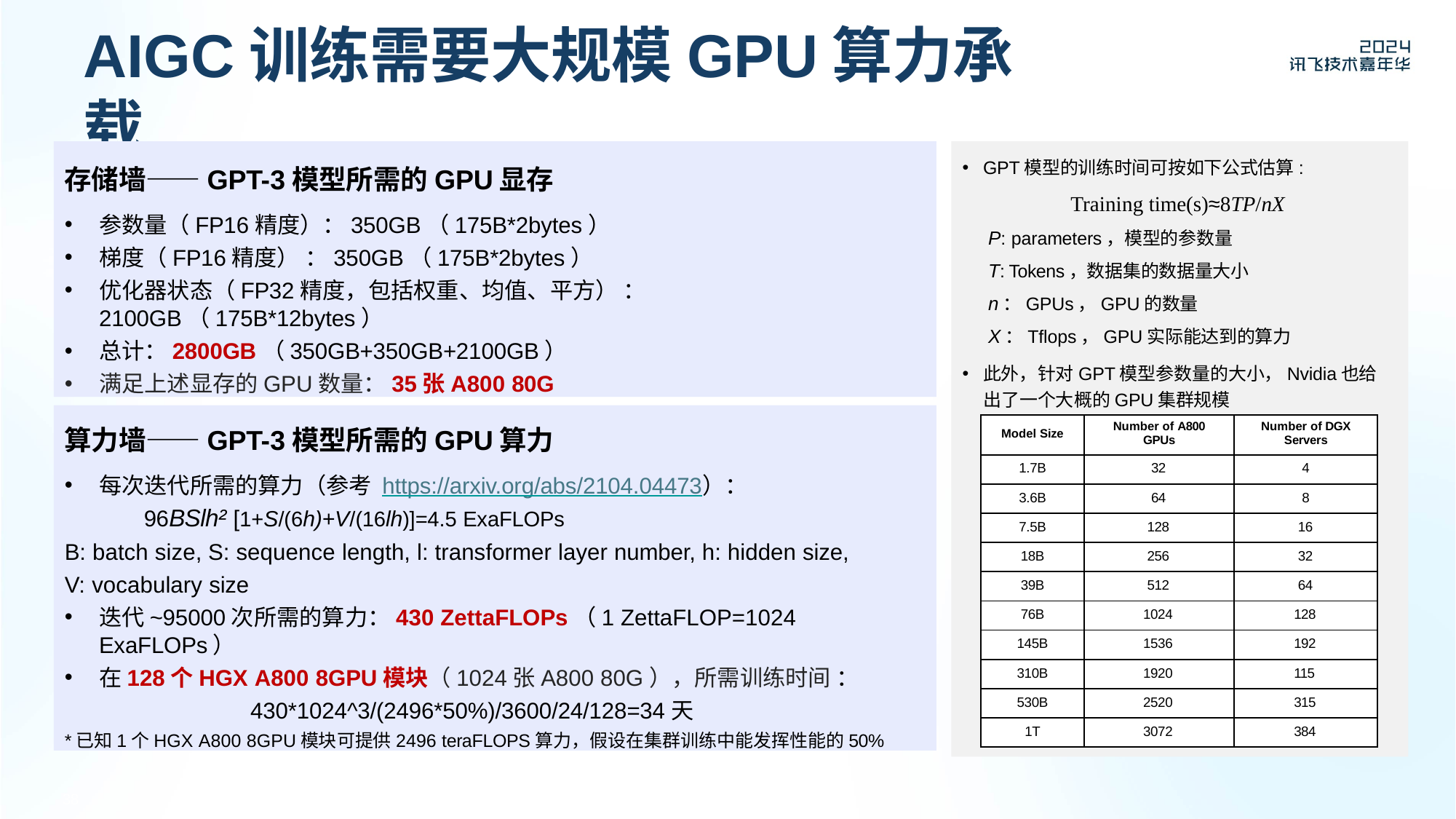

# AIGC训练需要大规模GPU算力承载
存储墙——GPT-3模型所需的GPU显存
参数量（FP16精度）：350GB（175B*2bytes）
梯度（FP16精度） ：350GB（175B*2bytes）
优化器状态（FP32精度，包括权重、均值、平方） ：2100GB（175B*12bytes）
总计：2800GB（350GB+350GB+2100GB）
满足上述显存的GPU数量：35张A800 80G

GPT模型的训练时间可按如下公式估算:
Training time(s)≈8TP/nX
P: parameters，模型的参数量 T: Tokens，数据集的数据量大小 n：GPUs，GPU的数量
X：Tflops，GPU实际能达到的算力
此外，针对GPT模型参数量的大小，Nvidia也给出了一个大概的GPU集群规模
算力墙——GPT-3模型所需的GPU算力
每次迭代所需的算力（参考 https://arxiv.org/abs/2104.04473）： 		96BSlh² [1+S/(6h)+V/(16lh)]=4.5 ExaFLOPs
B: batch size, S: sequence length, l: transformer layer number, h: hidden size,
V: vocabulary size
迭代~95000次所需的算力：430 ZettaFLOPs（1 ZettaFLOP=1024 ExaFLOPs）
在128个HGX A800 8GPU模块（1024张A800 80G），所需训练时间 ：
430*1024^3/(2496*50%)/3600/24/128=34天
*已知1个HGX A800 8GPU模块可提供2496 teraFLOPS算力，假设在集群训练中能发挥性能的50%
| Model Size | Number of A800 GPUs | Number of DGX Servers |
| --- | --- | --- |
| 1.7B | 32 | 4 |
| 3.6B | 64 | 8 |
| 7.5B | 128 | 16 |
| 18B | 256 | 32 |
| 39B | 512 | 64 |
| 76B | 1024 | 128 |
| 145B | 1536 | 192 |
| 310B | 1920 | 115 |
| 530B | 2520 | 315 |
| 1T | 3072 | 384 |
Secret 机密
38